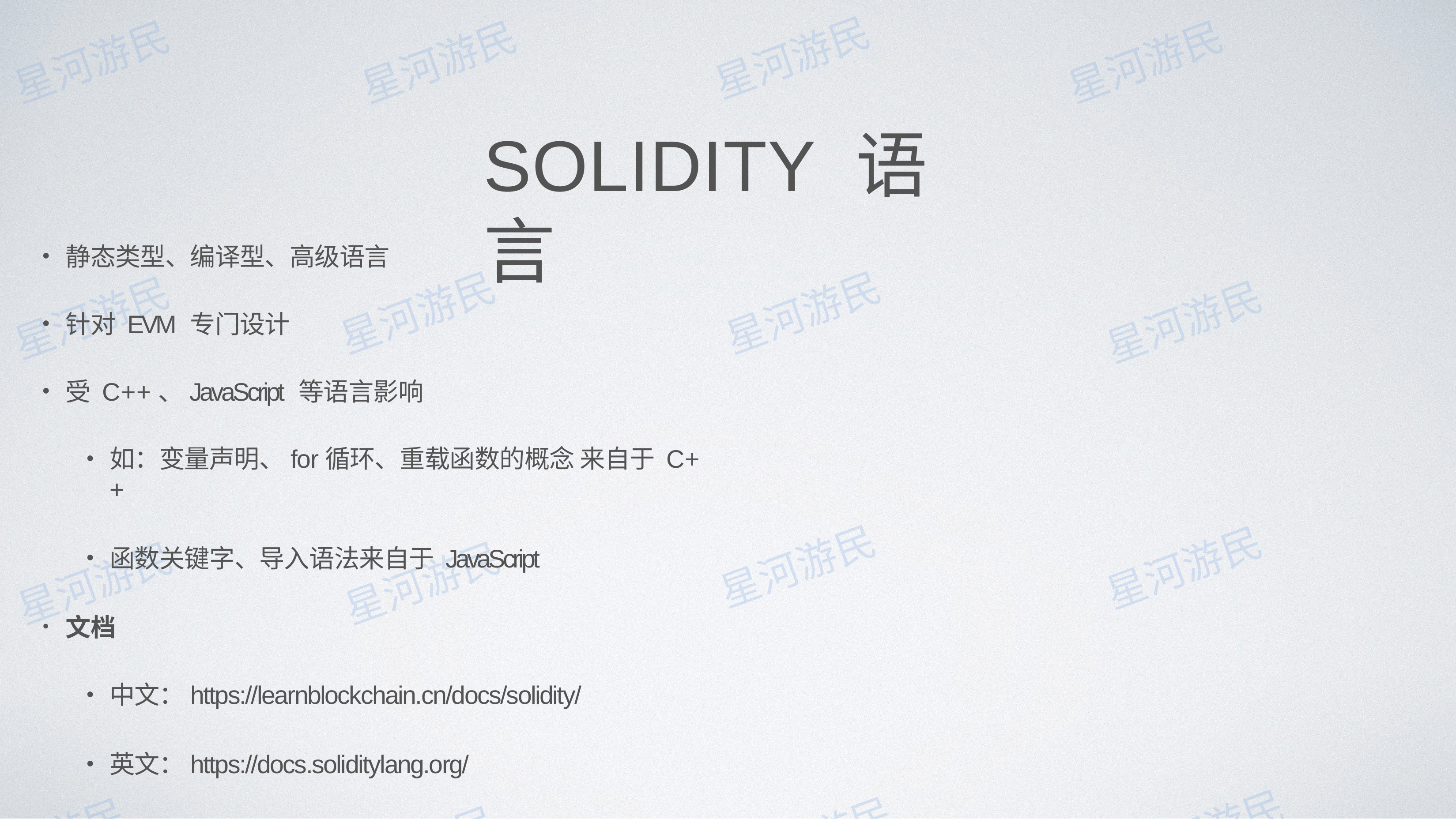

# SOLIDITY 语⾔
静态类型、编译型、⾼级语⾔
针对 EVM 专⻔设计
受 C++、JavaScript 等语⾔影响
如：变量声明、for循环、重载函数的概念 来⾃于 C++

函数关键字、导⼊语法来⾃于 JavaScript

⽂档
中⽂：https://learnblockchain.cn/docs/solidity/

英⽂：https://docs.soliditylang.org/